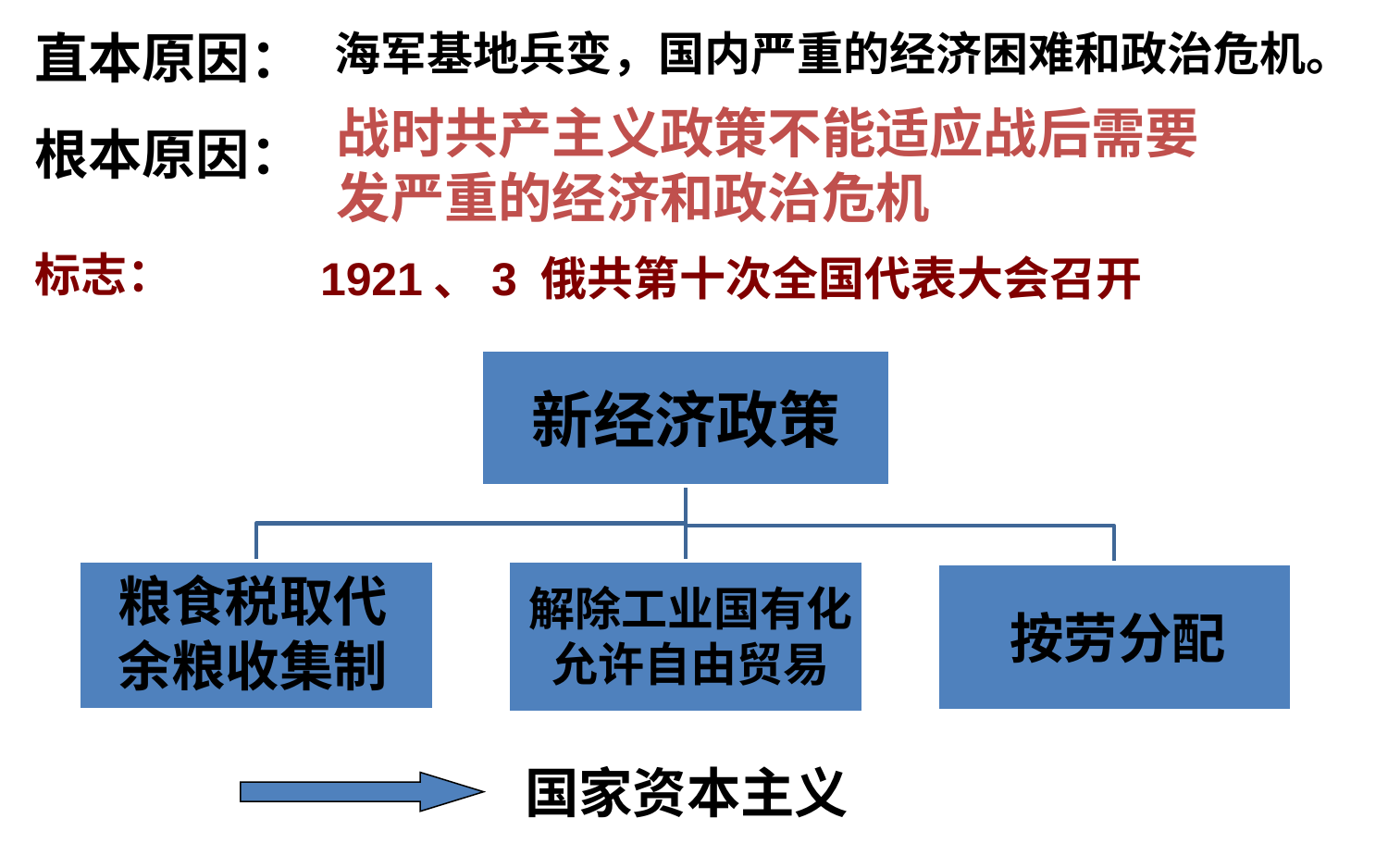

直本原因：
海军基地兵变，国内严重的经济困难和政治危机。

战时共产主义政策不能适应战后需要
发严重的经济和政治危机
根本原因：
标志：
1921、3 俄共第十次全国代表大会召开
新经济政策

粮食税取代余粮收集制
解除工业国有化
允许自由贸易
按劳分配
国家资本主义